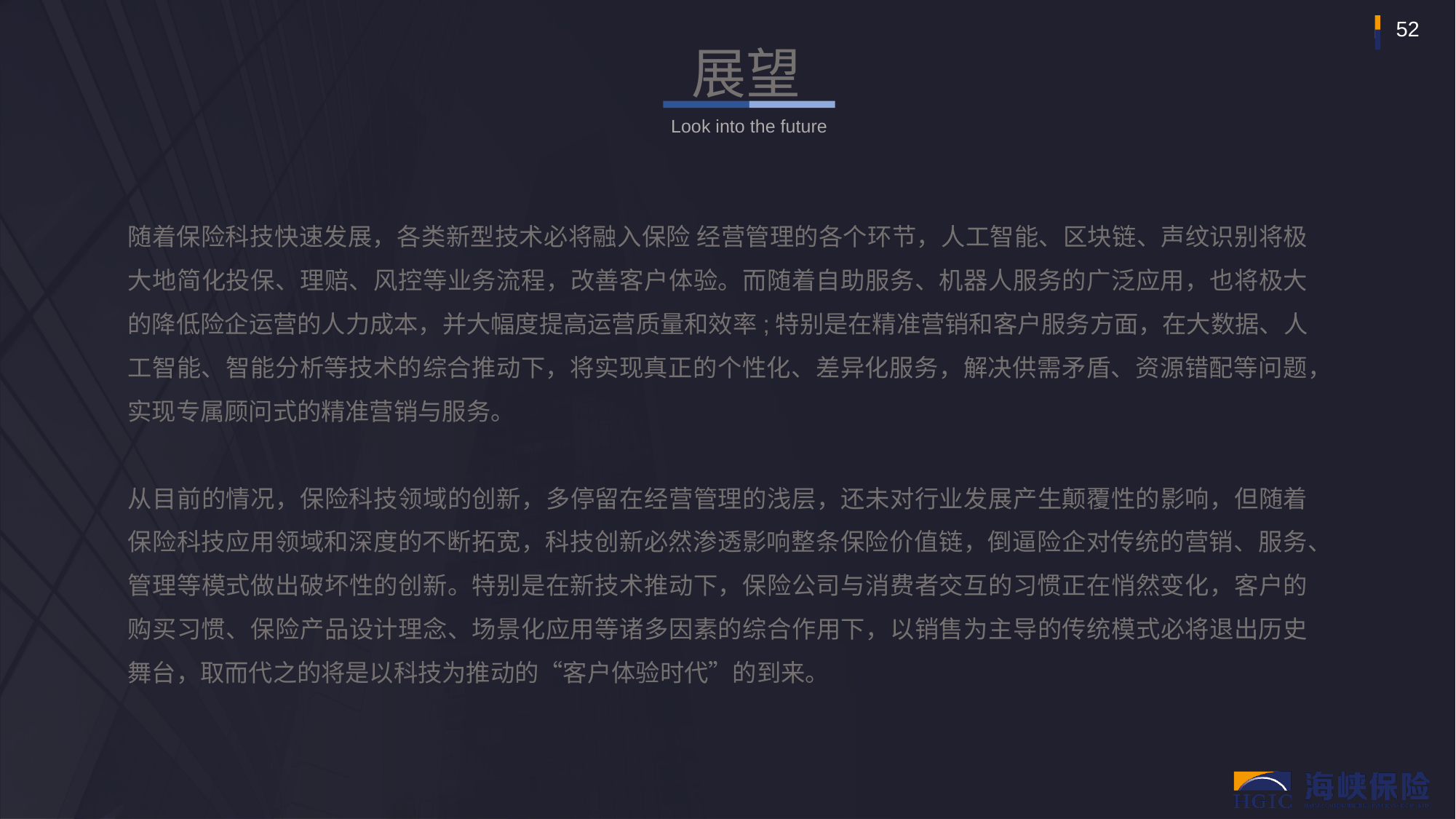

展望

Look into the future
随着保险科技快速发展，各类新型技术必将融入保险 经营管理的各个环节，人工智能、区块链、声纹识别将极大地简化投保、理赔、风控等业务流程，改善客户体验。而随着自助服务、机器人服务的广泛应用，也将极大的降低险企运营的人力成本，并大幅度提高运营质量和效率;特别是在精准营销和客户服务方面，在大数据、人工智能、智能分析等技术的综合推动下，将实现真正的个性化、差异化服务，解决供需矛盾、资源错配等问题，实现专属顾问式的精准营销与服务。

从目前的情况，保险科技领域的创新，多停留在经营管理的浅层，还未对行业发展产生颠覆性的影响，但随着保险科技应用领域和深度的不断拓宽，科技创新必然渗透影响整条保险价值链，倒逼险企对传统的营销、服务、管理等模式做出破坏性的创新。特别是在新技术推动下，保险公司与消费者交互的习惯正在悄然变化，客户的购买习惯、保险产品设计理念、场景化应用等诸多因素的综合作用下，以销售为主导的传统模式必将退出历史舞台，取而代之的将是以科技为推动的“客户体验时代”的到来。